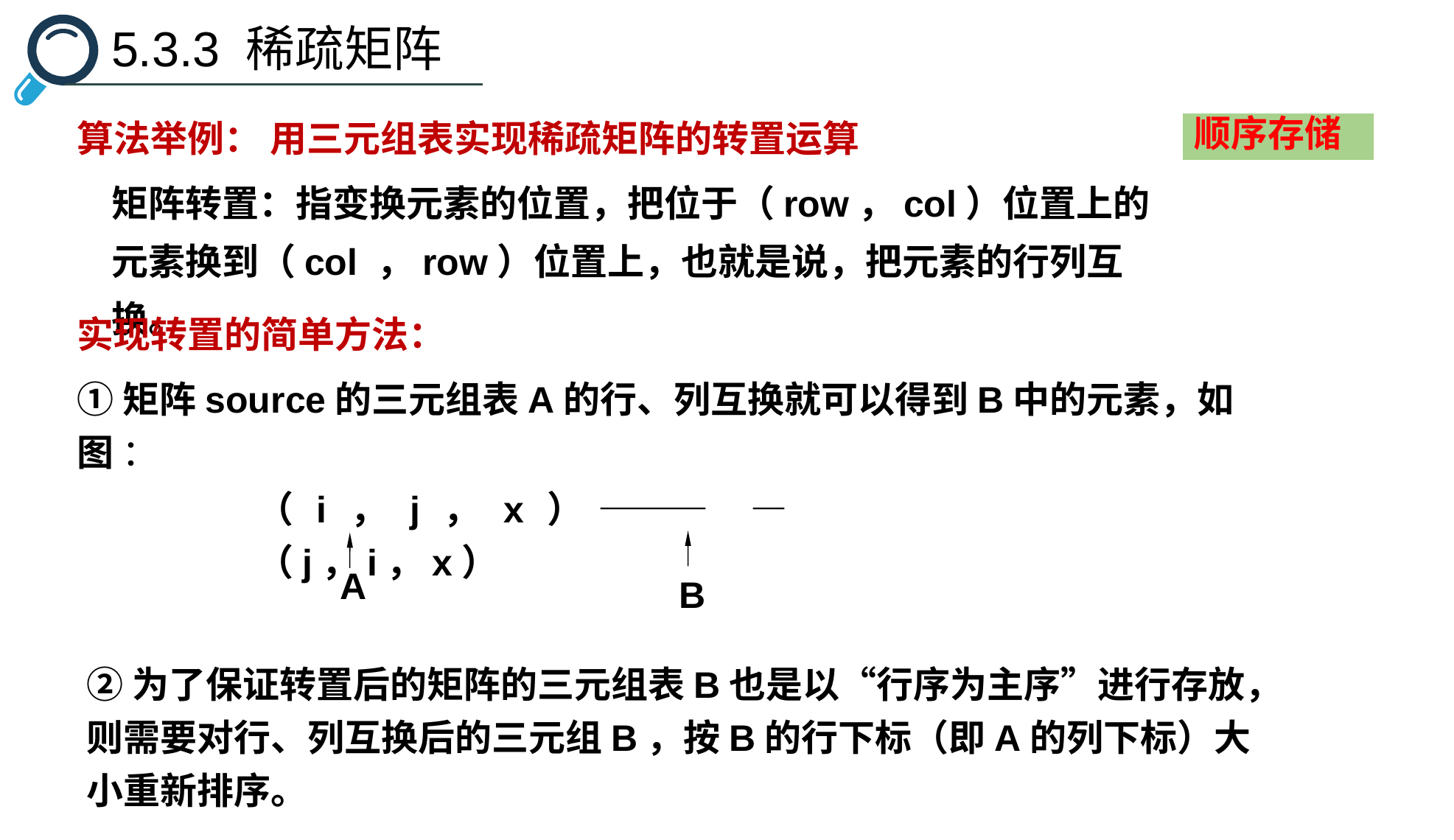

5.3.3 稀疏矩阵
算法举例： 用三元组表实现稀疏矩阵的转置运算
顺序存储
矩阵转置：指变换元素的位置，把位于（row，col）位置上的元素换到（col ，row）位置上，也就是说，把元素的行列互换。
实现转置的简单方法：
①矩阵source的三元组表A的行、列互换就可以得到B中的元素，如图 ：
（i，j，x）————（j，i，x）

 A
 B
②为了保证转置后的矩阵的三元组表B也是以“行序为主序”进行存放，则需要对行、列互换后的三元组B，按B的行下标（即A的列下标）大小重新排序。